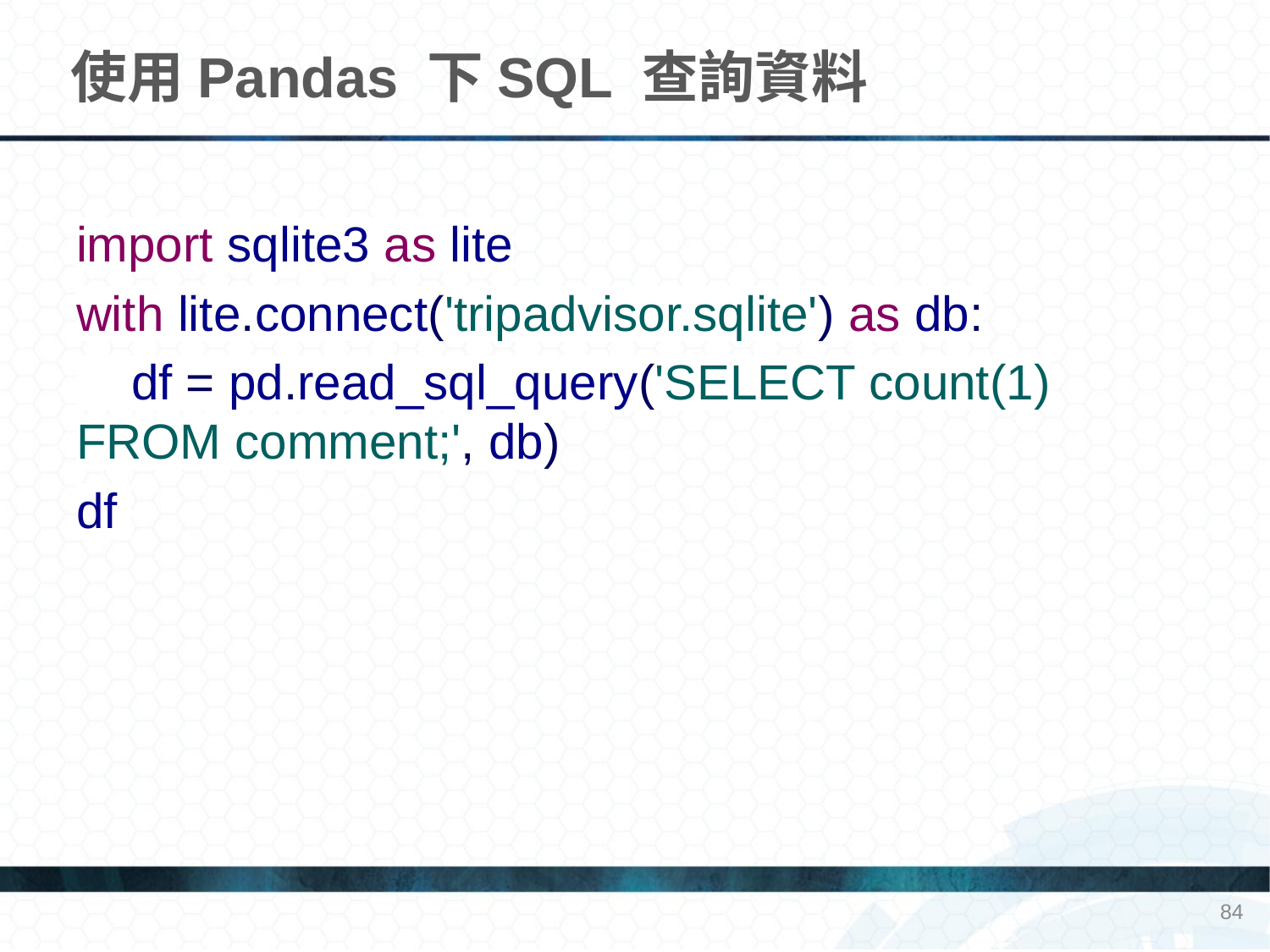

# 使用Pandas 下SQL 查詢資料
import sqlite3 as lite
with lite.connect('tripadvisor.sqlite') as db:
    df = pd.read_sql_query('SELECT count(1) FROM comment;', db)
df
84